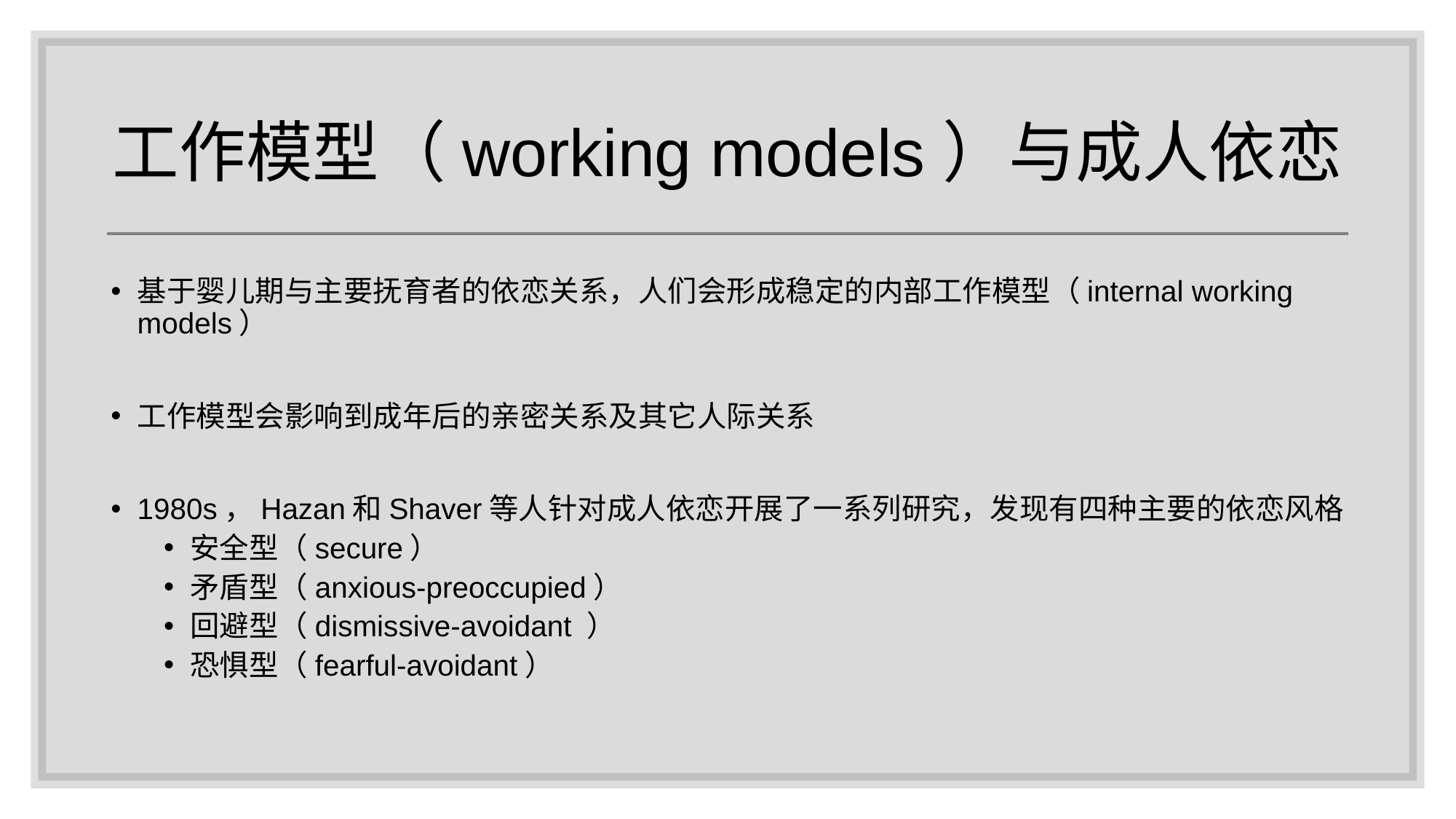

# 工作模型（working models）与成人依恋
基于婴儿期与主要抚育者的依恋关系，人们会形成稳定的内部工作模型（internal working models）

工作模型会影响到成年后的亲密关系及其它人际关系

1980s，Hazan和Shaver等人针对成人依恋开展了一系列研究，发现有四种主要的依恋风格
安全型（secure）
矛盾型（anxious-preoccupied）
回避型（dismissive-avoidant ）
恐惧型（fearful-avoidant）